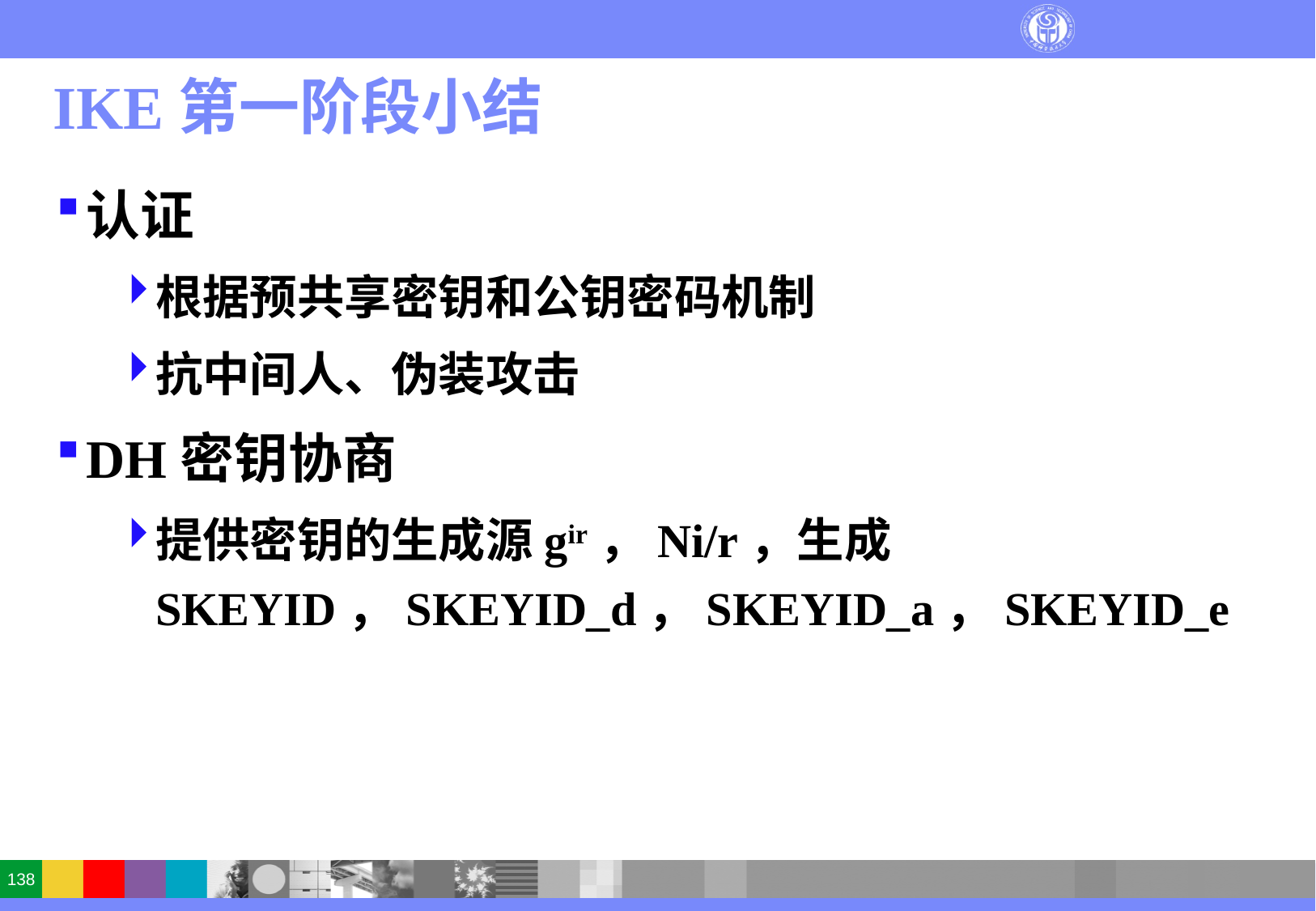

# IKE第一阶段小结
认证
根据预共享密钥和公钥密码机制
抗中间人、伪装攻击
DH密钥协商
提供密钥的生成源gir，Ni/r，生成SKEYID，SKEYID_d，SKEYID_a，SKEYID_e